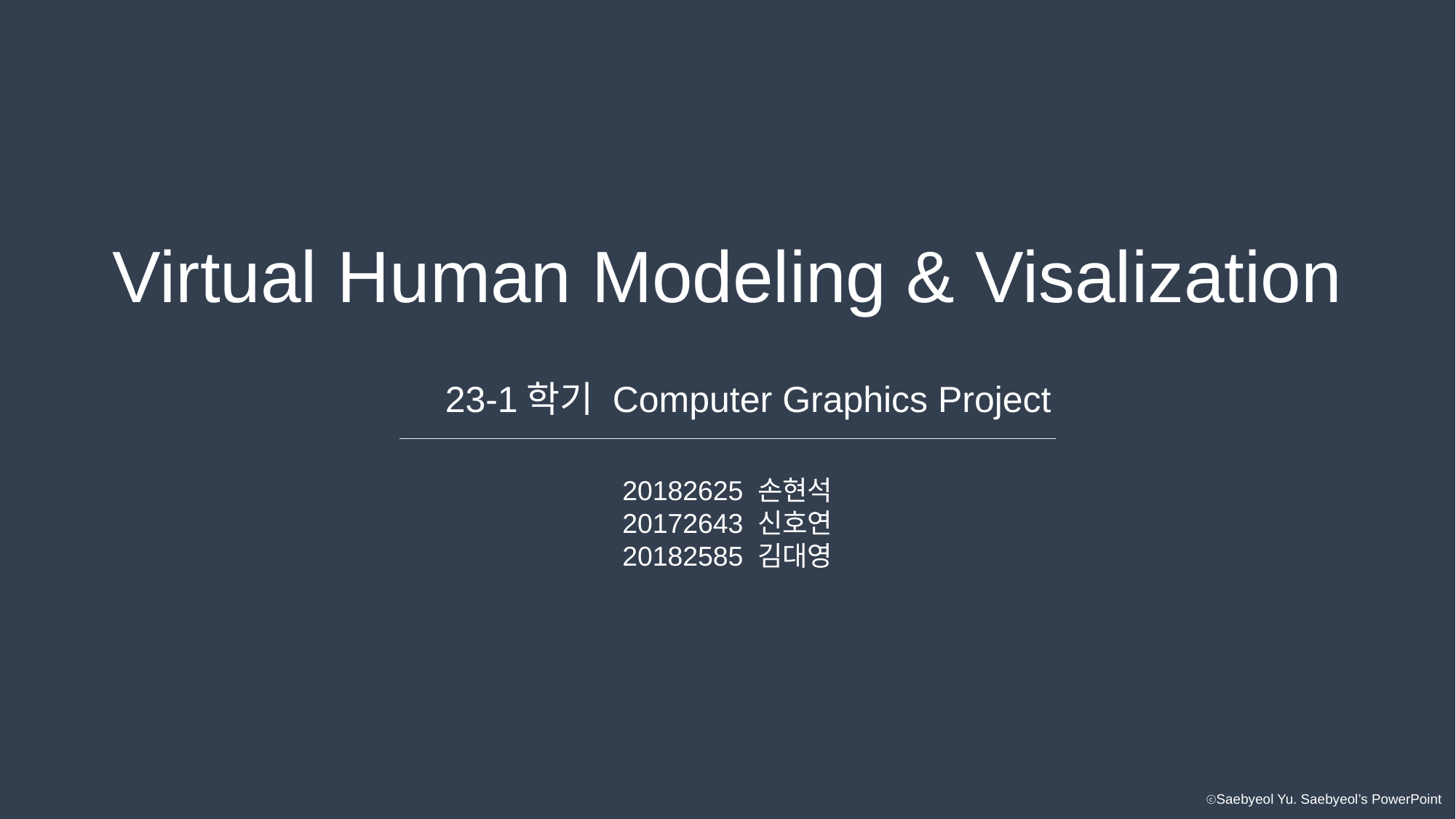

Virtual Human Modeling & Visalization
23-1학기 Computer Graphics Project
20182625 손현석
20172643 신호연
20182585 김대영